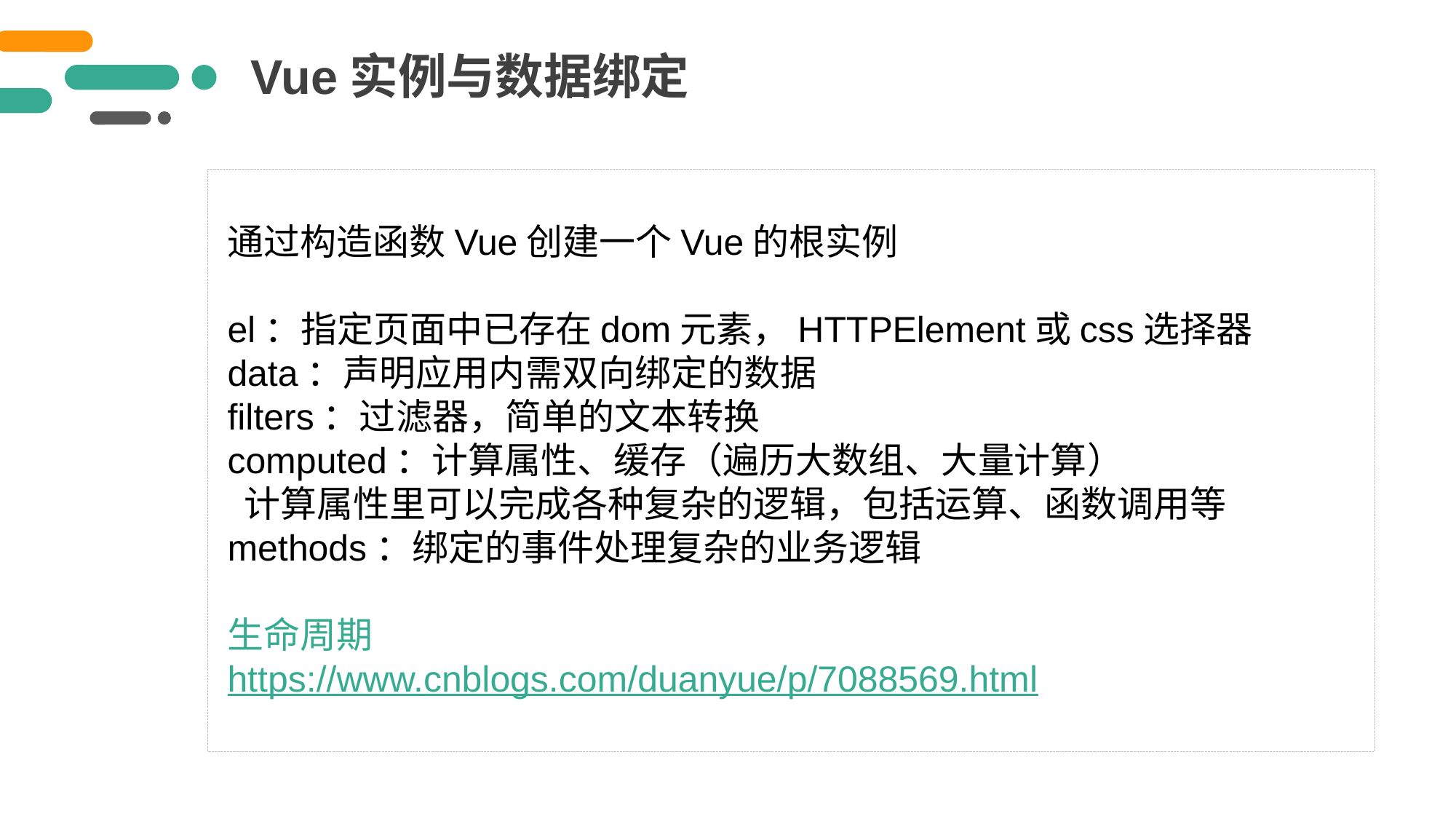

Vue实例与数据绑定

通过构造函数Vue创建一个Vue的根实例

el：指定页面中已存在dom元素，HTTPElement或css选择器
data：声明应用内需双向绑定的数据
filters：过滤器，简单的文本转换
computed：计算属性、缓存（遍历大数组、大量计算）
 计算属性里可以完成各种复杂的逻辑，包括运算、函数调用等
methods：绑定的事件处理复杂的业务逻辑

生命周期
https://www.cnblogs.com/duanyue/p/7088569.html